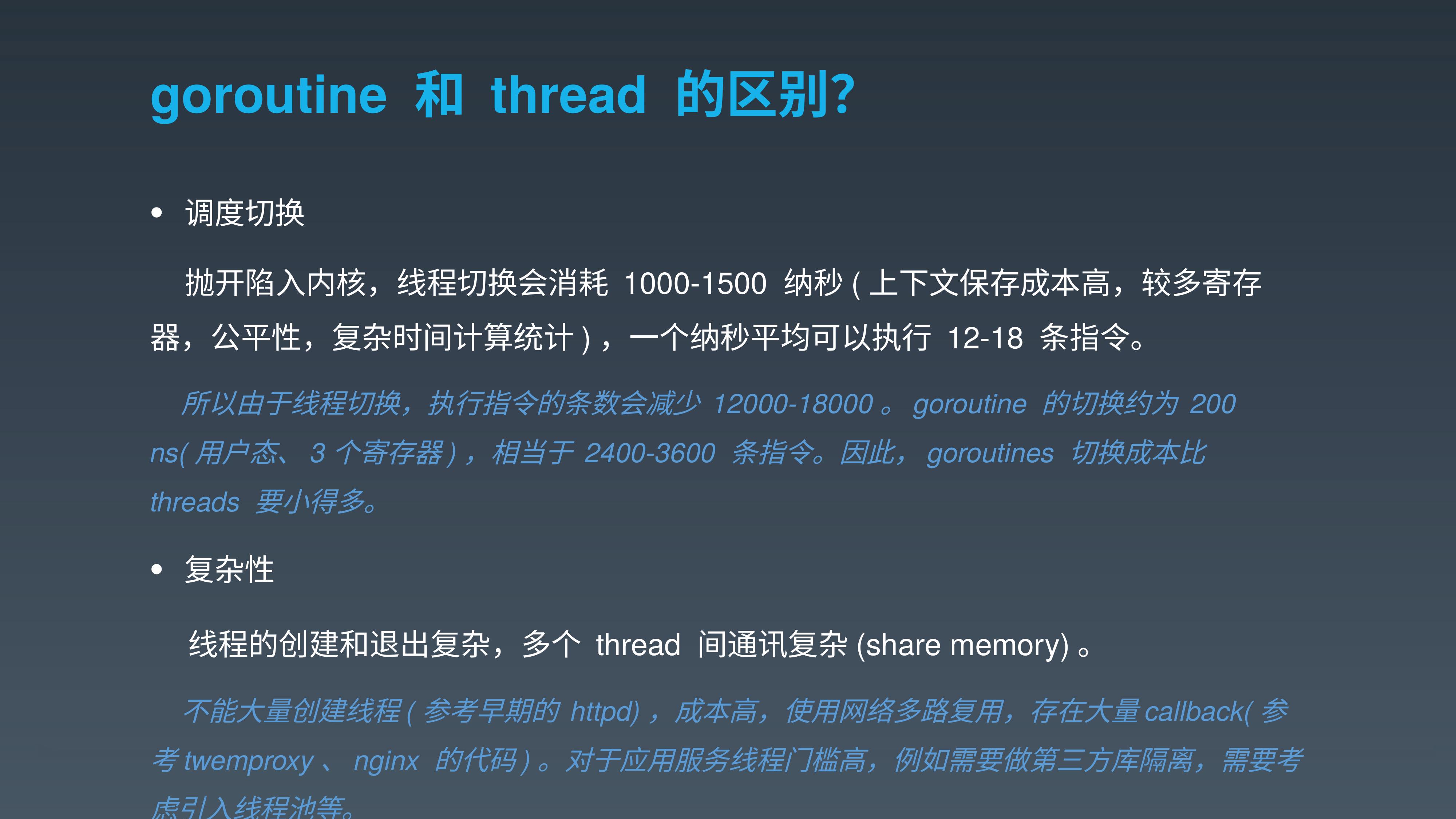

# goroutine 和 thread 的区别？
调度切换
    抛开陷入内核，线程切换会消耗 1000-1500 纳秒(上下文保存成本高，较多寄存器，公平性，复杂时间计算统计)，一个纳秒平均可以执行 12-18 条指令。
    所以由于线程切换，执行指令的条数会减少 12000-18000。goroutine 的切换约为 200 ns(用户态、3个寄存器)，相当于 2400-3600 条指令。因此，goroutines 切换成本比 threads 要小得多。
复杂性
    线程的创建和退出复杂，多个 thread 间通讯复杂(share memory)。
    不能大量创建线程(参考早期的 httpd)，成本高，使用网络多路复用，存在大量callback(参考twemproxy、nginx 的代码)。对于应用服务线程门槛高，例如需要做第三方库隔离，需要考虑引入线程池等。